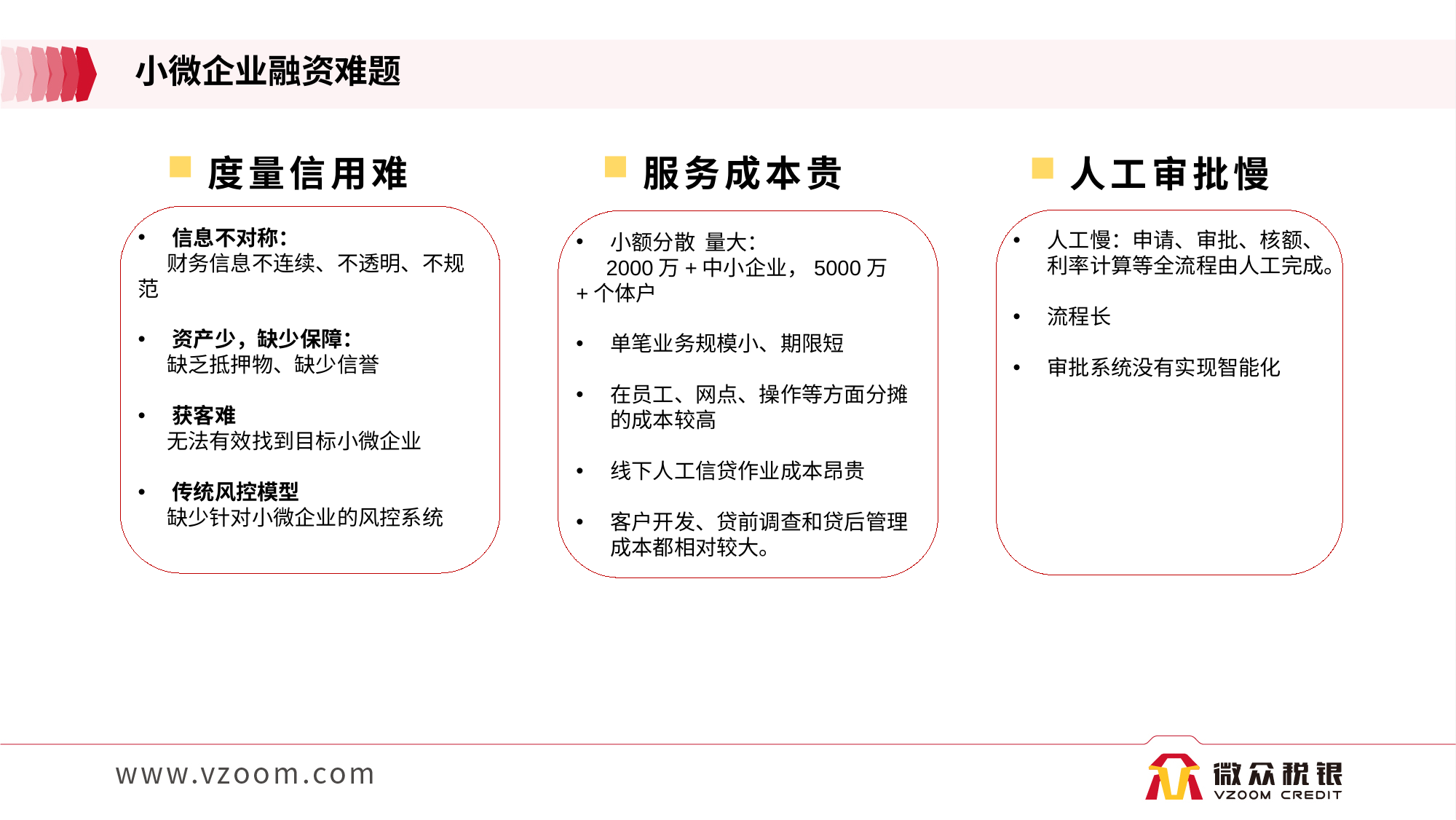

小微企业融资难题
度量信用难
服务成本贵
人工审批慢
信息不对称：
     财务信息不连续、不透明、不规范

资产少，缺少保障：
     缺乏抵押物、缺少信誉

获客难
     无法有效找到目标小微企业

传统风控模型
     缺少针对小微企业的风控系统

人工慢：申请、审批、核额、利率计算等全流程由人工完成。

流程长

审批系统没有实现智能化

小额分散  量大：
     2000万+中小企业，5000万+个体户

单笔业务规模小、期限短

在员工、网点、操作等方面分摊的成本较高

线下人工信贷作业成本昂贵

客户开发、贷前调查和贷后管理成本都相对较大。